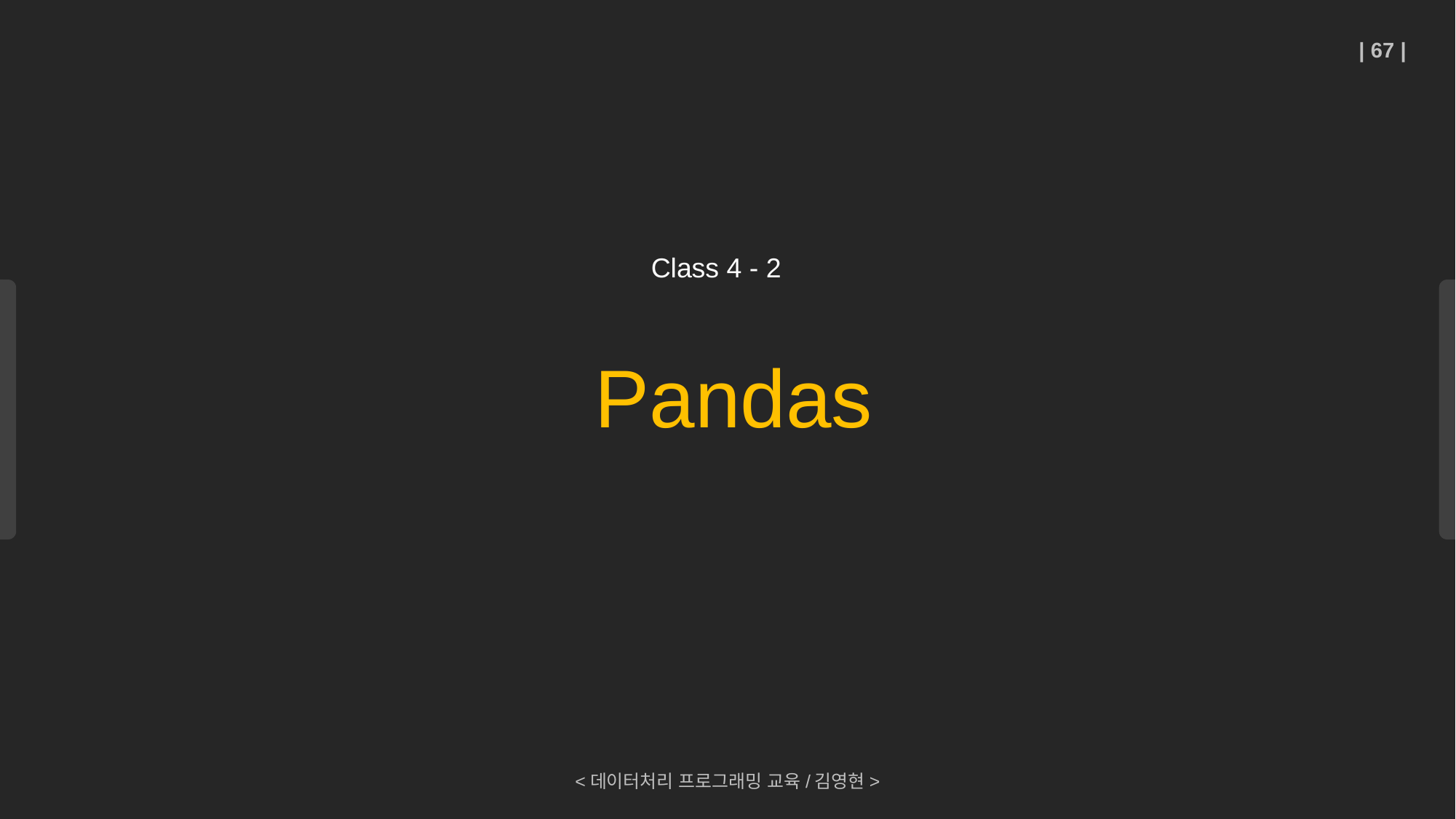

| 67 |
Pandas
Class 4 - 2

<데이터처리 프로그래밍 교육/김영현>